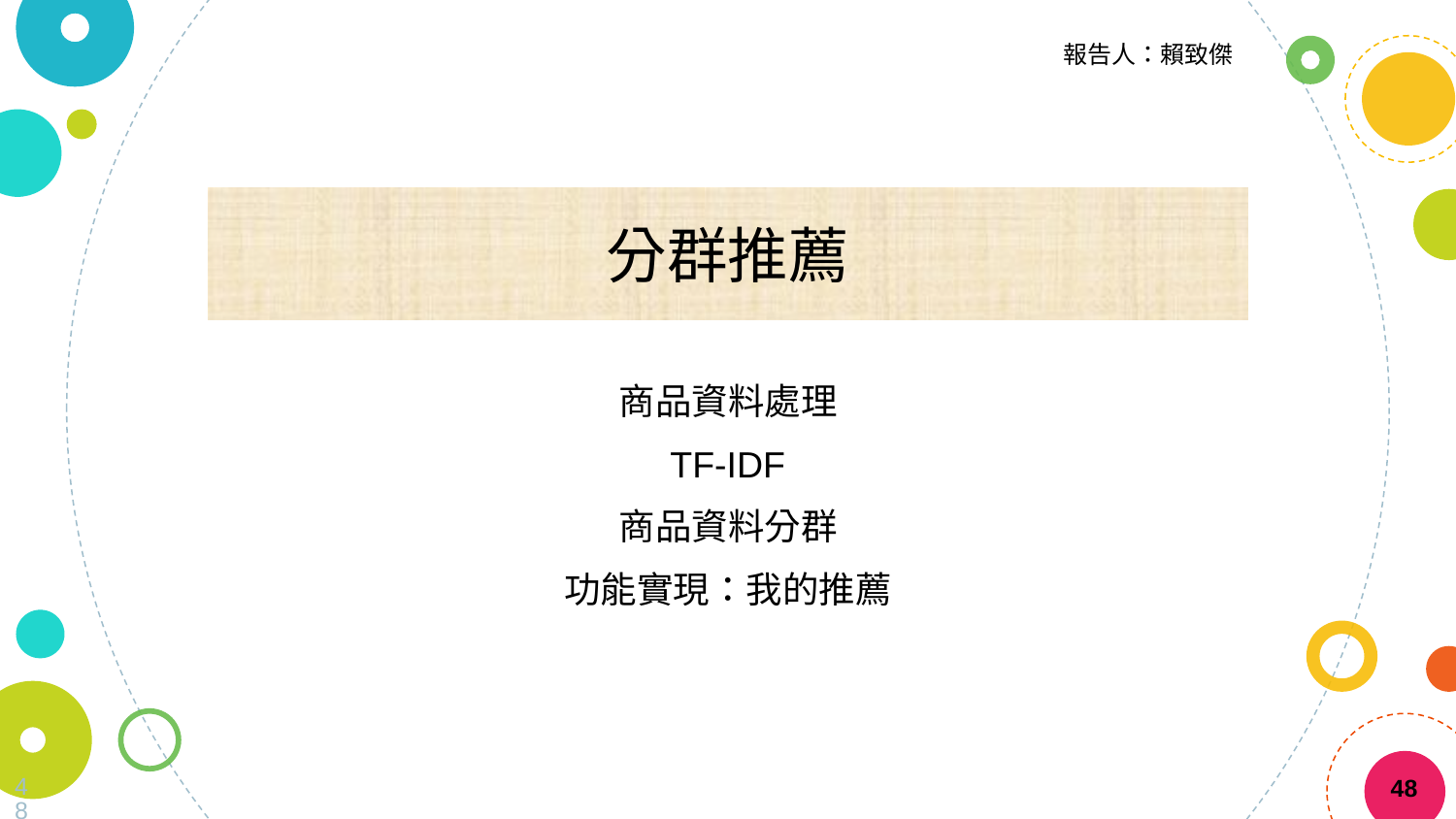

報告人：賴致傑
分群推薦
商品資料處理
TF-IDF
商品資料分群
功能實現：我的推薦

48
48